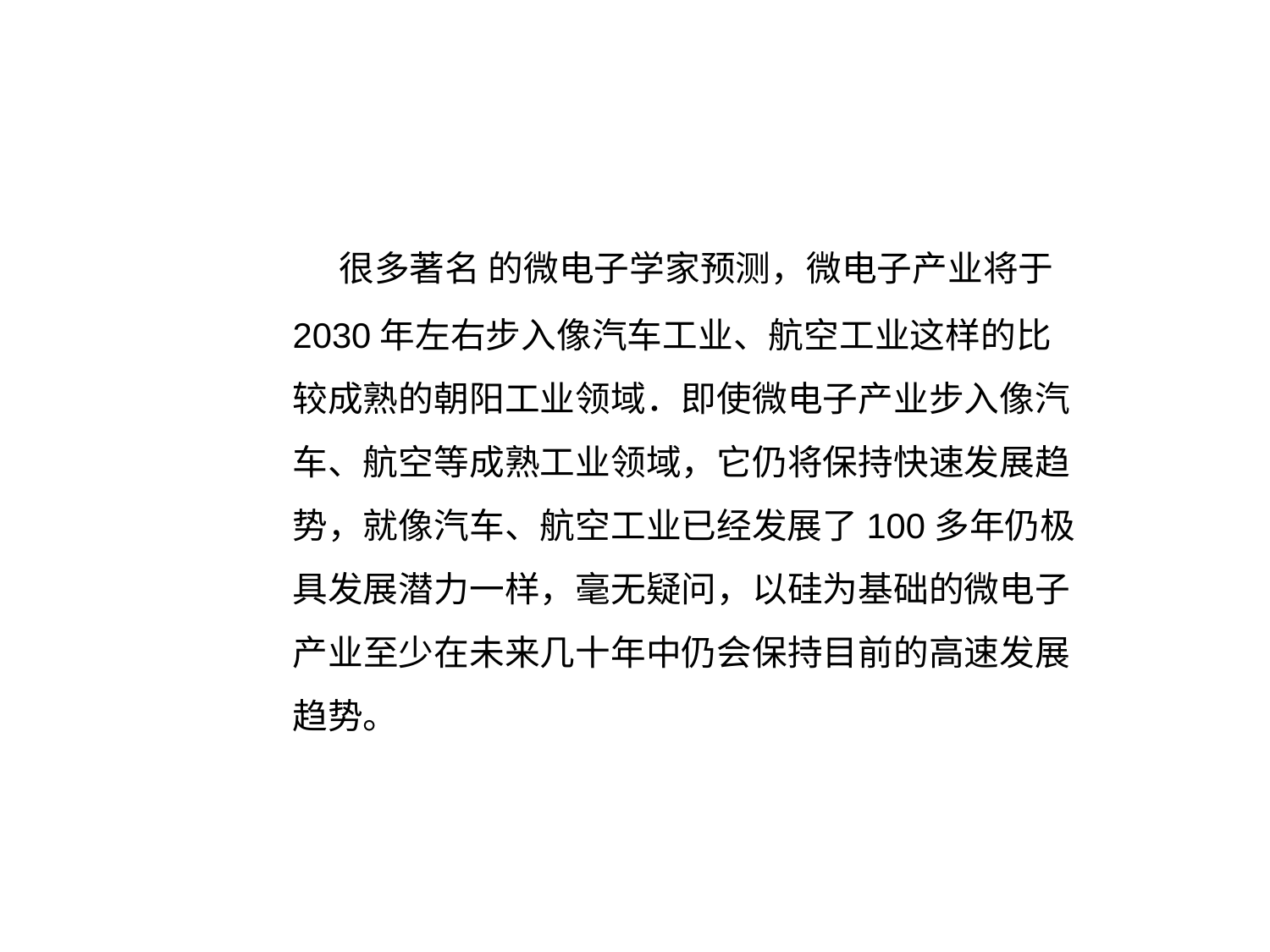

很多著名 的微电子学家预测，微电子产业将于2030年左右步入像汽车工业、航空工业这样的比较成熟的朝阳工业领域．即使微电子产业步入像汽车、航空等成熟工业领域，它仍将保持快速发展趋势，就像汽车、航空工业已经发展了100多年仍极具发展潜力一样，毫无疑问，以硅为基础的微电子产业至少在未来几十年中仍会保持目前的高速发展趋势。

22